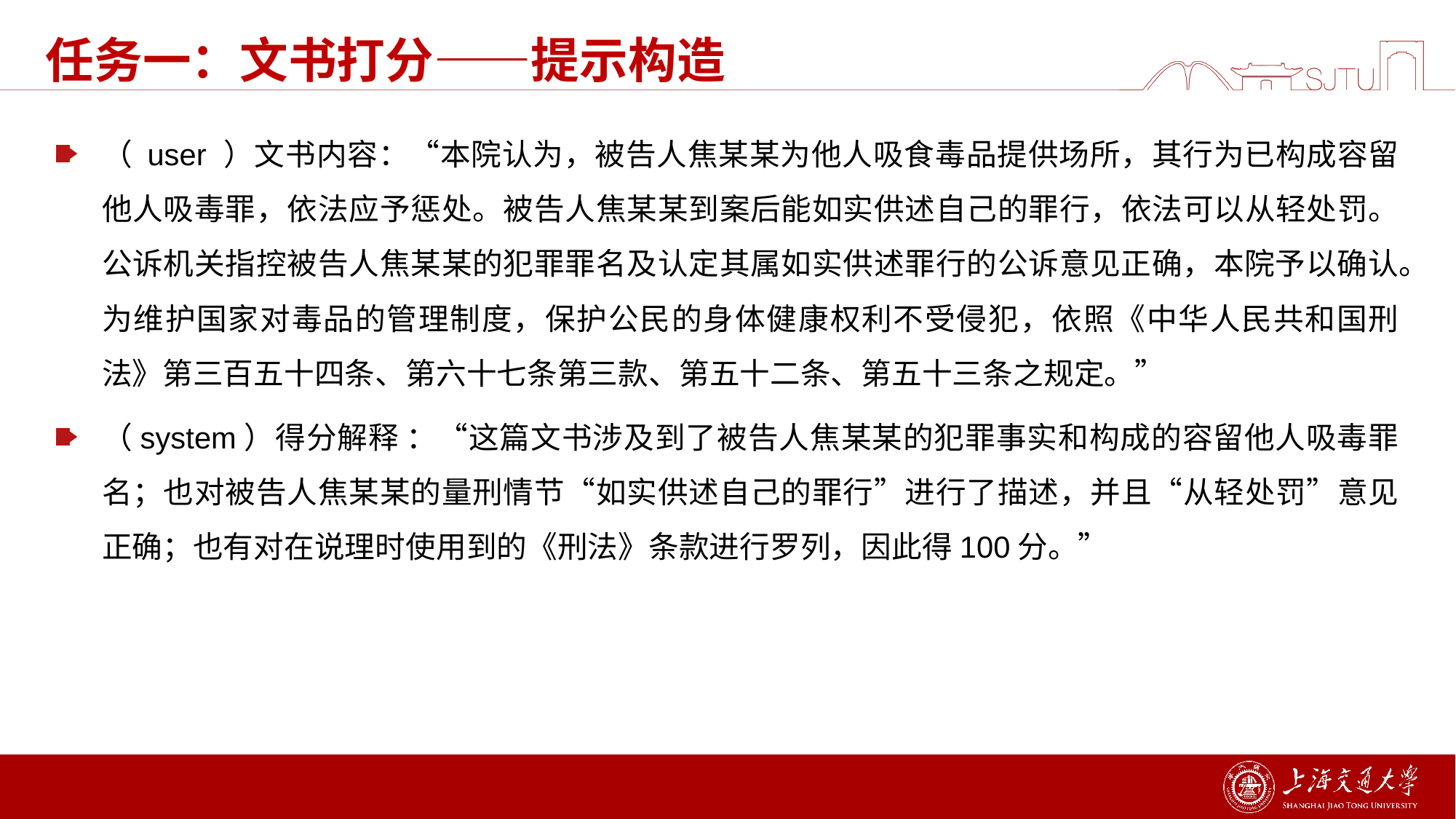

# 任务一：文书打分——提示构造
（ user ）文书内容：“本院认为，被告人焦某某为他人吸食毒品提供场所，其行为已构成容留他人吸毒罪，依法应予惩处。被告人焦某某到案后能如实供述自己的罪行，依法可以从轻处罚。公诉机关指控被告人焦某某的犯罪罪名及认定其属如实供述罪行的公诉意见正确，本院予以确认。为维护国家对毒品的管理制度，保护公民的身体健康权利不受侵犯，依照《中华人民共和国刑法》第三百五十四条、第六十七条第三款、第五十二条、第五十三条之规定。”
（system）得分解释 ：“这篇文书涉及到了被告人焦某某的犯罪事实和构成的容留他人吸毒罪名；也对被告人焦某某的量刑情节“如实供述自己的罪行”进行了描述，并且“从轻处罚”意见正确；也有对在说理时使用到的《刑法》条款进行罗列，因此得100分。”